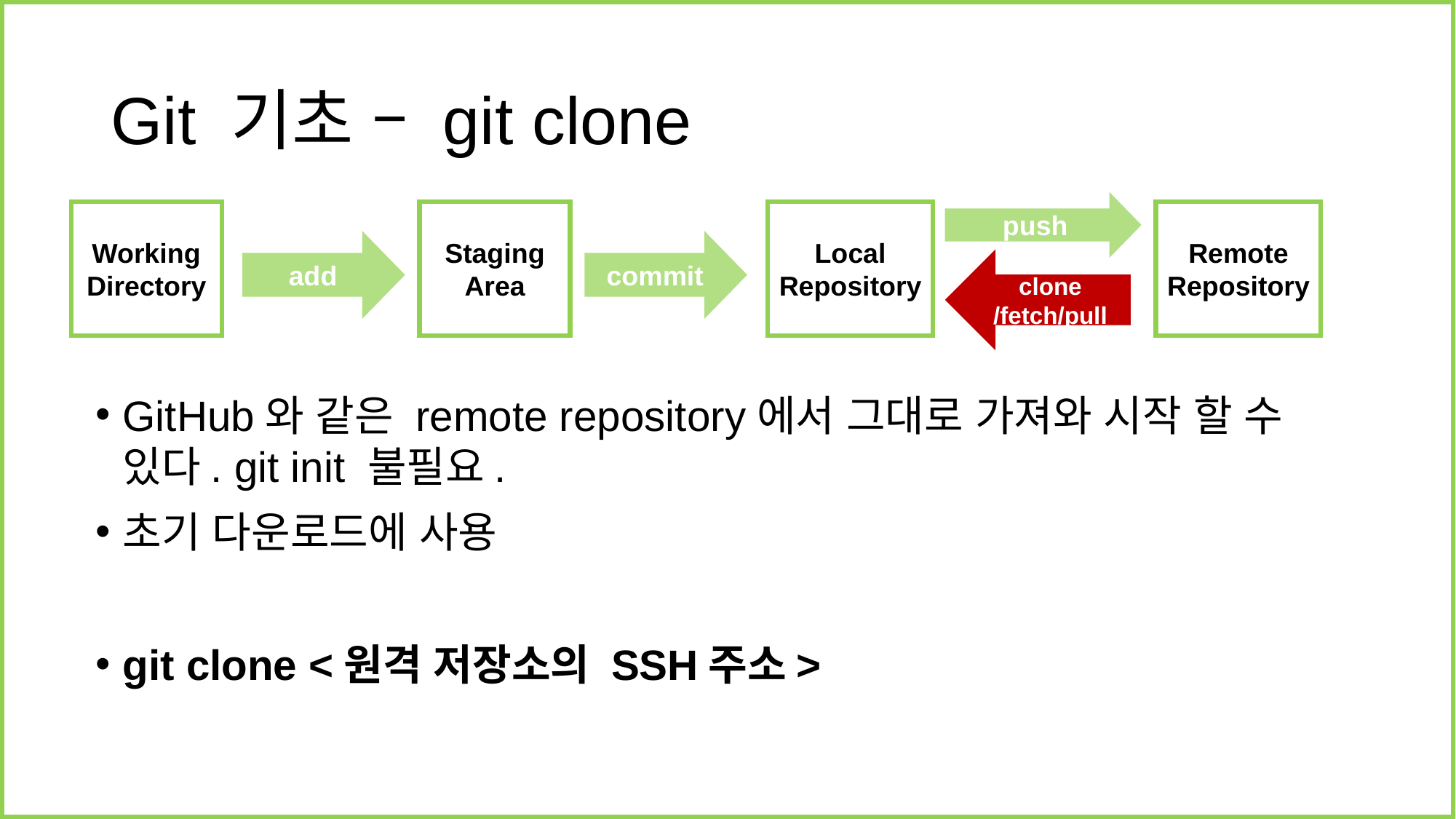

# Git 기초 – git clone
push
Staging
Area
Local
Repository
Remote
Repository
Working
Directory
add
commit
clone
/fetch/pull
GitHub와 같은 remote repository에서 그대로 가져와 시작 할 수 있다. git init 불필요.
초기 다운로드에 사용

git clone <원격 저장소의 SSH주소>